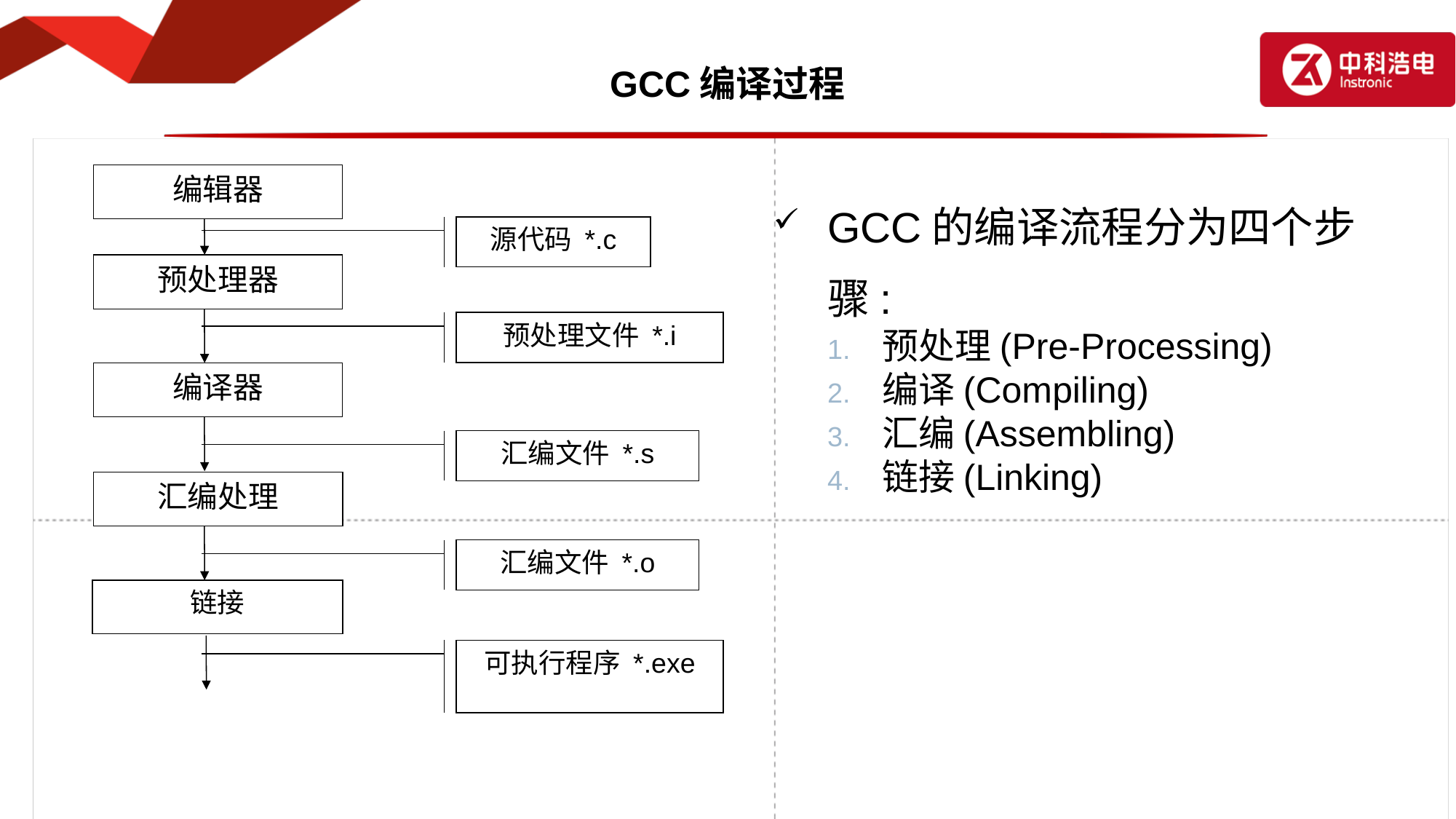

# GCC编译过程
编辑器
源代码 *.c

预处理器

预处理文件 *.i
编译器

汇编文件 *.s
汇编处理

汇编文件 *.o
链接

可执行程序 *.exe
GCC的编译流程分为四个步骤:
预处理(Pre-Processing)
编译(Compiling)
汇编(Assembling)
链接(Linking)